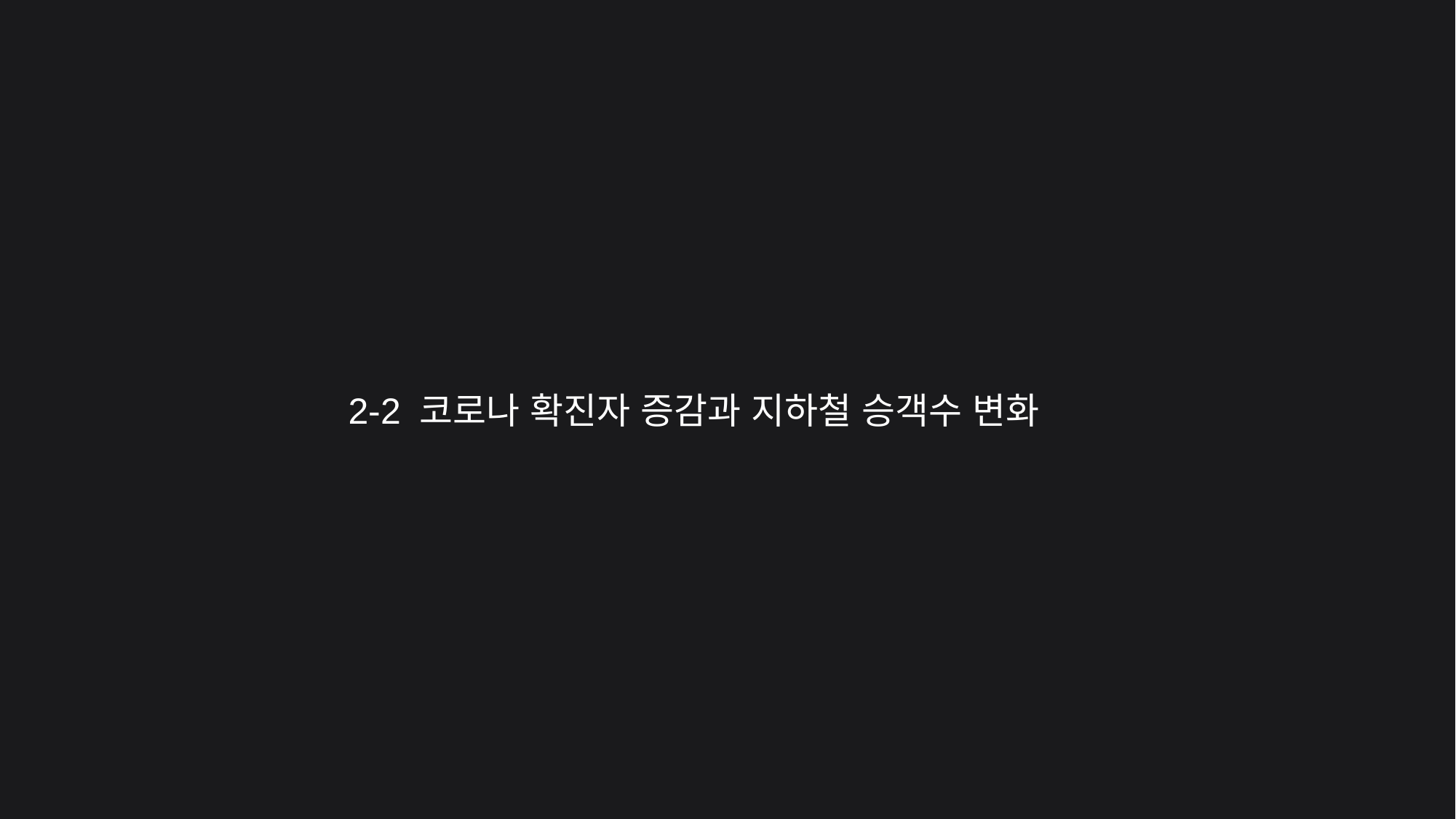

2-2 코로나 확진자 증감과 지하철 승객수 변화